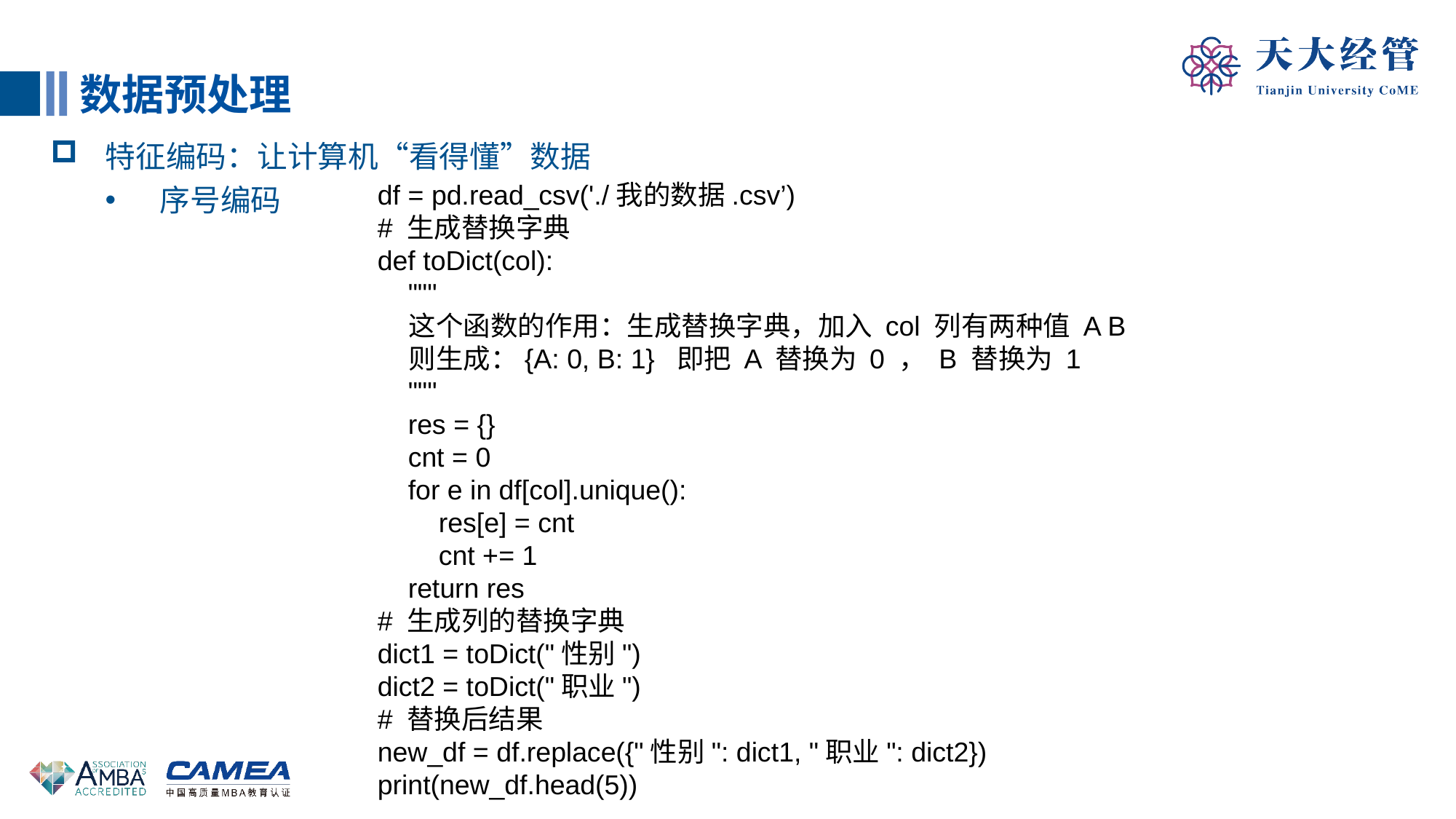

数据预处理

特征编码：让计算机“看得懂”数据
序号编码
df = pd.read_csv('./我的数据.csv’)
# 生成替换字典
def toDict(col):
    """
    这个函数的作用：生成替换字典，加入 col 列有两种值 A B
    则生成：{A: 0, B: 1}  即把 A 替换为 0 ， B 替换为 1
    """
    res = {}
    cnt = 0
    for e in df[col].unique():
        res[e] = cnt
        cnt += 1
    return res
# 生成列的替换字典
dict1 = toDict("性别")
dict2 = toDict("职业")
# 替换后结果
new_df = df.replace({"性别": dict1, "职业": dict2})
print(new_df.head(5))